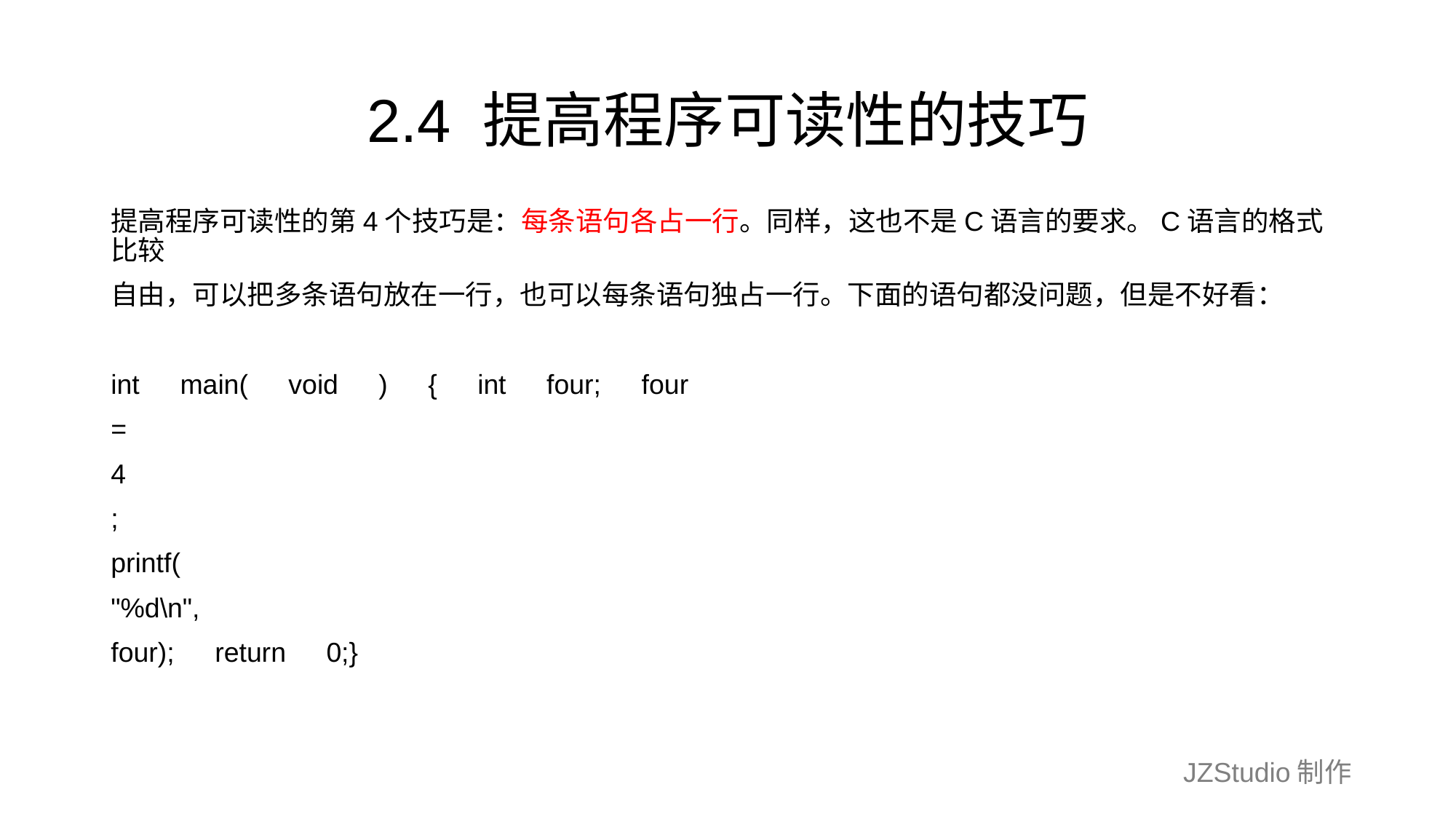

# 2.4 提高程序可读性的技巧
提高程序可读性的第4个技巧是：每条语句各占一行。同样，这也不是C语言的要求。C语言的格式比较
自由，可以把多条语句放在一行，也可以每条语句独占一行。下面的语句都没问题，但是不好看：

int　main(　void　)　{　int　four;　four
=
4
;
printf(
"%d\n",
four);　return　0;}